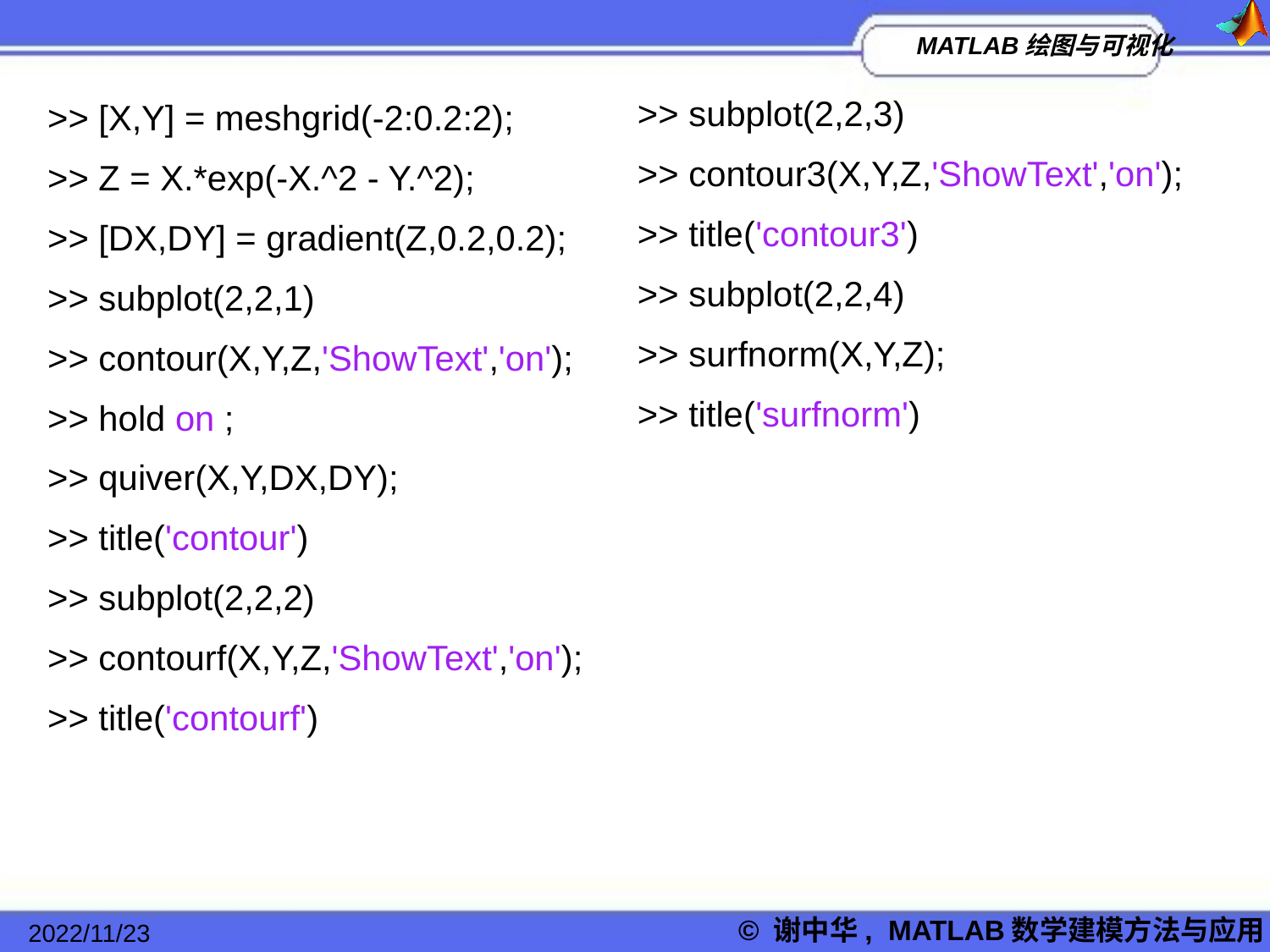

>> subplot(2,2,3)
>> contour3(X,Y,Z,'ShowText','on');
>> title('contour3')
>> subplot(2,2,4)
>> surfnorm(X,Y,Z);
>> title('surfnorm')
>> [X,Y] = meshgrid(-2:0.2:2);
>> Z = X.*exp(-X.^2 - Y.^2);
>> [DX,DY] = gradient(Z,0.2,0.2);
>> subplot(2,2,1)
>> contour(X,Y,Z,'ShowText','on');
>> hold on ;
>> quiver(X,Y,DX,DY);
>> title('contour')
>> subplot(2,2,2)
>> contourf(X,Y,Z,'ShowText','on');
>> title('contourf')
2022/11/23
© 谢中华,  MATLAB数学建模方法与应用